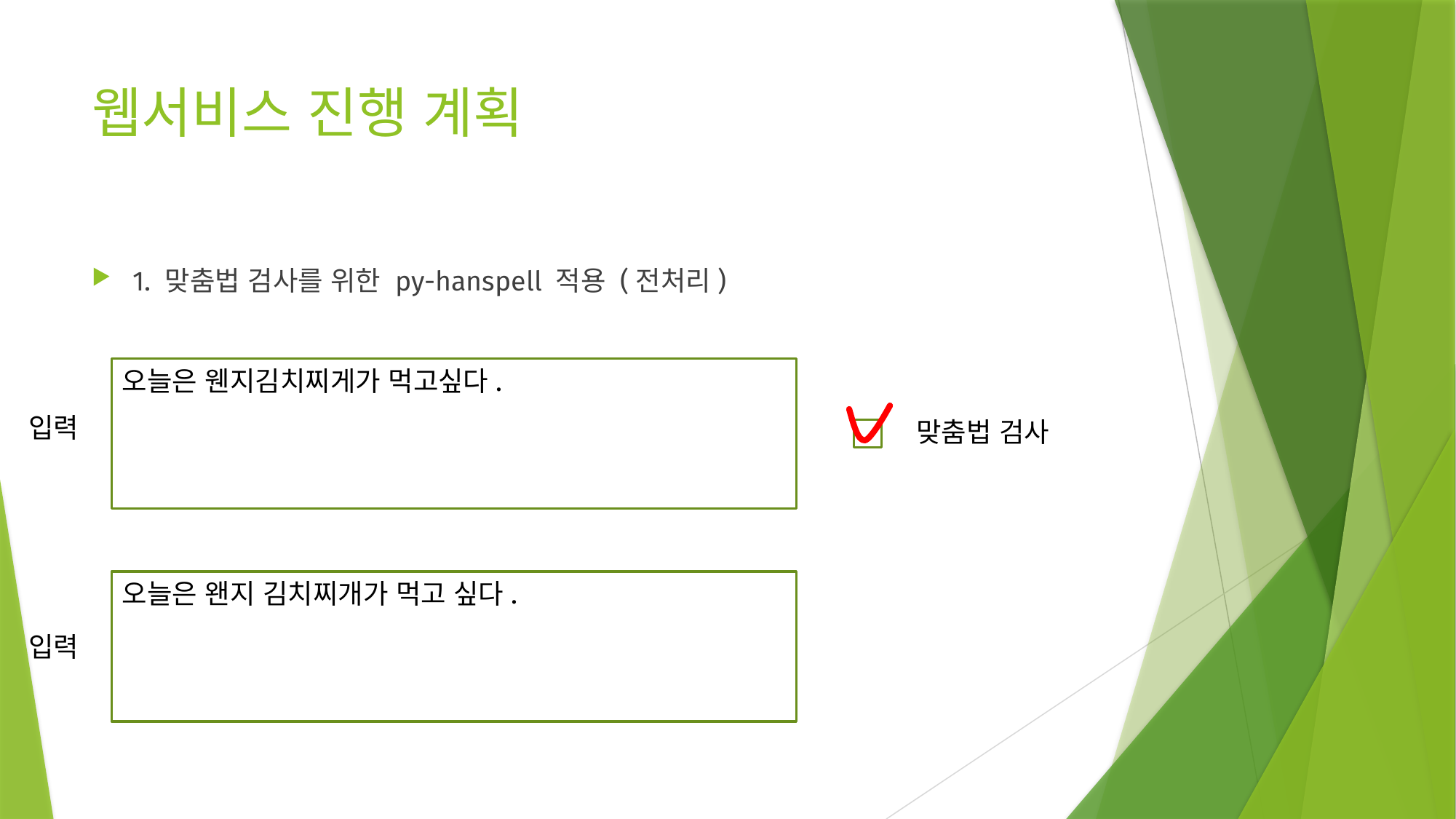

# 웹서비스 진행 계획
1. 맞춤법 검사를 위한 py-hanspell 적용 (전처리)

오늘은 웬지김치찌게가 먹고싶다.
입력

맞춤법 검사

오늘은 왠지 김치찌개가 먹고 싶다.

입력